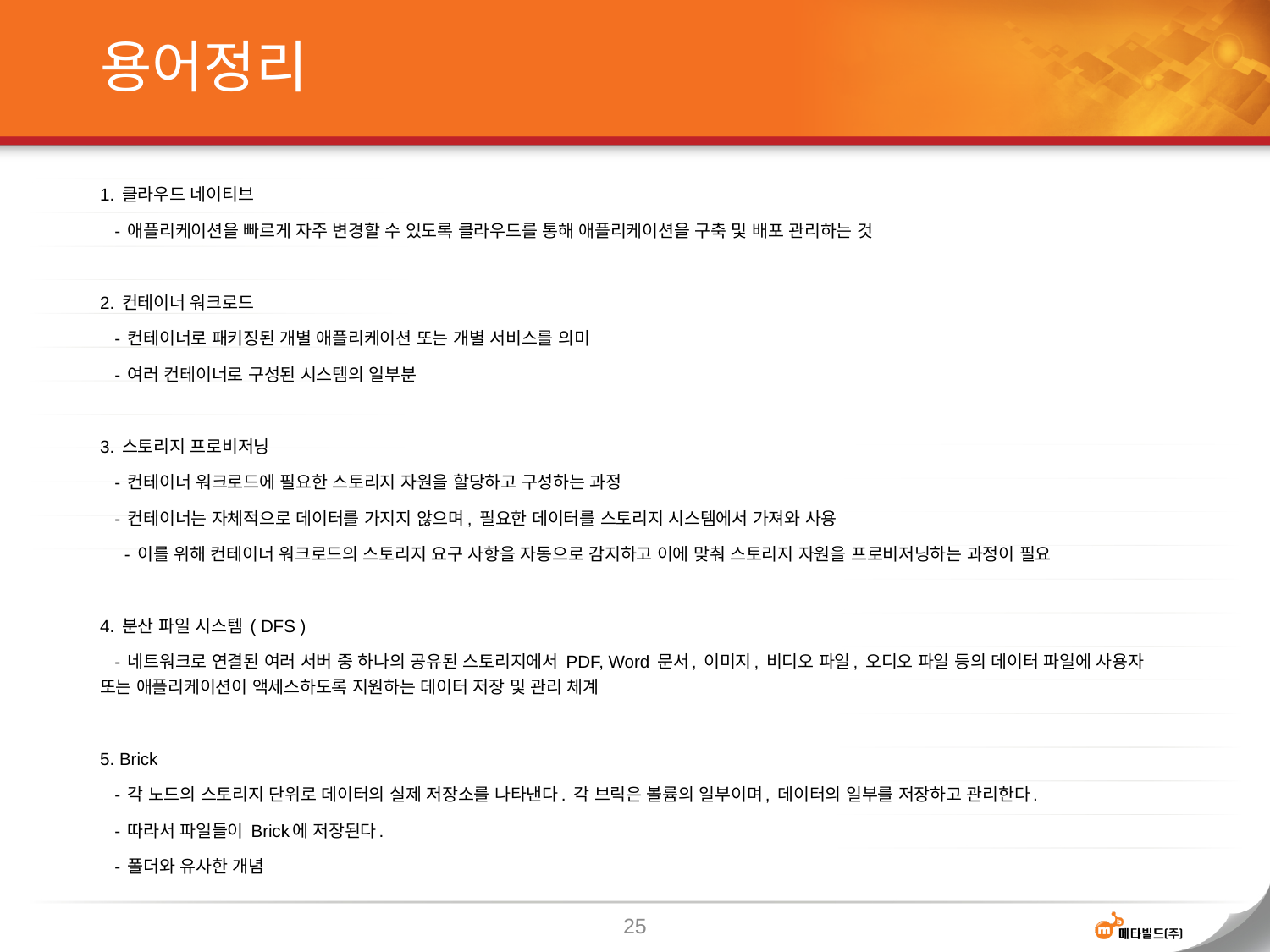

# 용어정리
1. 클라우드 네이티브
   - 애플리케이션을 빠르게 자주 변경할 수 있도록 클라우드를 통해 애플리케이션을 구축 및 배포 관리하는 것

2. 컨테이너 워크로드
   - 컨테이너로 패키징된 개별 애플리케이션 또는 개별 서비스를 의미
   - 여러 컨테이너로 구성된 시스템의 일부분

3. 스토리지 프로비저닝
   - 컨테이너 워크로드에 필요한 스토리지 자원을 할당하고 구성하는 과정
   - 컨테이너는 자체적으로 데이터를 가지지 않으며, 필요한 데이터를 스토리지 시스템에서 가져와 사용
     - 이를 위해 컨테이너 워크로드의 스토리지 요구 사항을 자동으로 감지하고 이에 맞춰 스토리지 자원을 프로비저닝하는 과정이 필요

4. 분산 파일 시스템 ( DFS )
   - 네트워크로 연결된 여러 서버 중 하나의 공유된 스토리지에서 PDF, Word 문서, 이미지, 비디오 파일, 오디오 파일 등의 데이터 파일에 사용자 또는 애플리케이션이 액세스하도록 지원하는 데이터 저장 및 관리 체계

5. Brick
   - 각 노드의 스토리지 단위로 데이터의 실제 저장소를 나타낸다. 각 브릭은 볼륨의 일부이며, 데이터의 일부를 저장하고 관리한다.
   - 따라서 파일들이 Brick에 저장된다.
   - 폴더와 유사한 개념

25